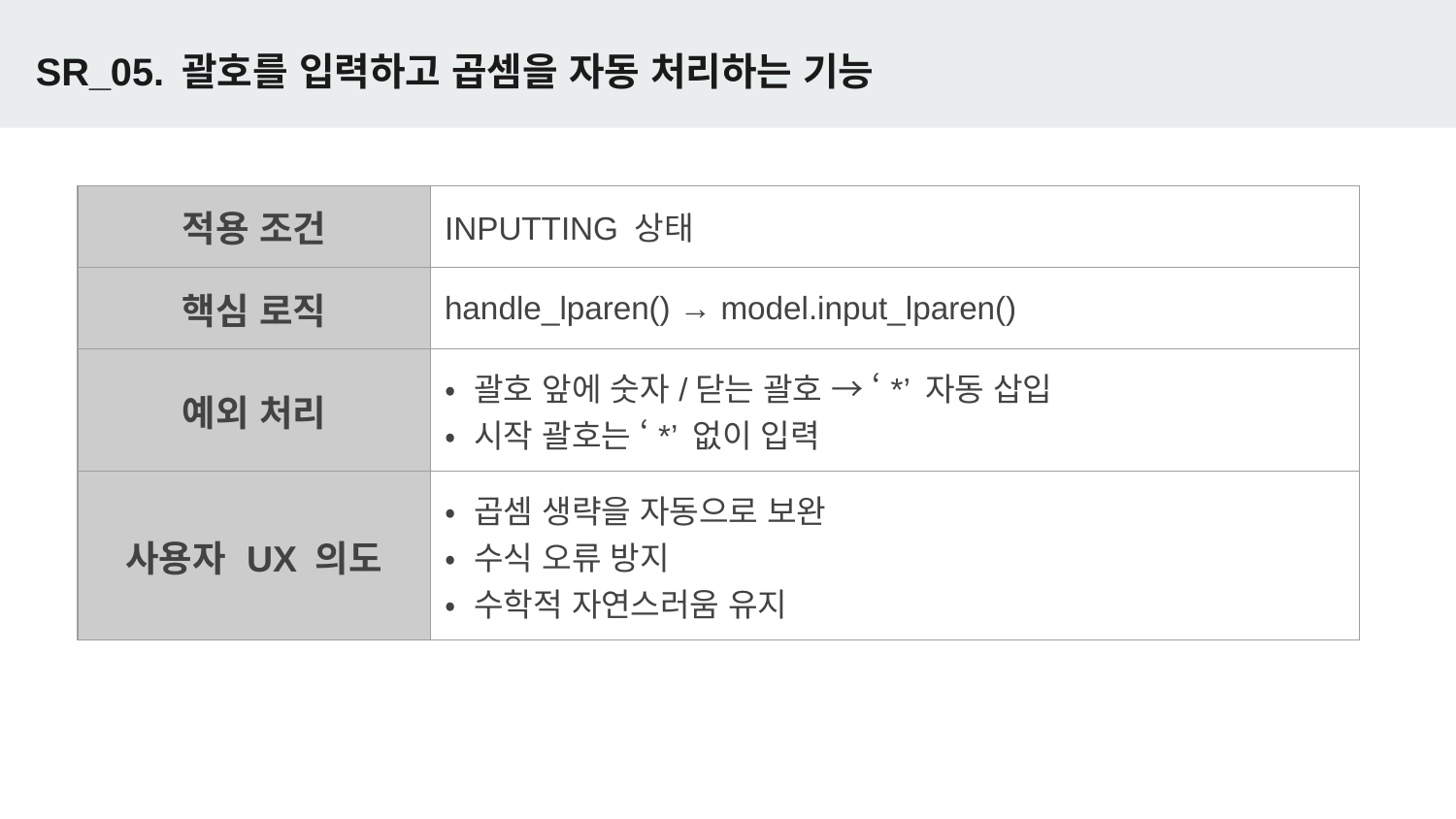

# SR_05. 괄호를 입력하고 곱셈을 자동 처리하는 기능
| 적용 조건 | INPUTTING 상태 |
| --- | --- |
| 핵심 로직 | handle\_lparen() → model.input\_lparen() |
| 예외 처리 | • 괄호 앞에 숫자/닫는 괄호 → ‘\*’ 자동 삽입 • 시작 괄호는 ‘\*’ 없이 입력 |
| 사용자 UX 의도 | • 곱셈 생략을 자동으로 보완 • 수식 오류 방지 • 수학적 자연스러움 유지 |